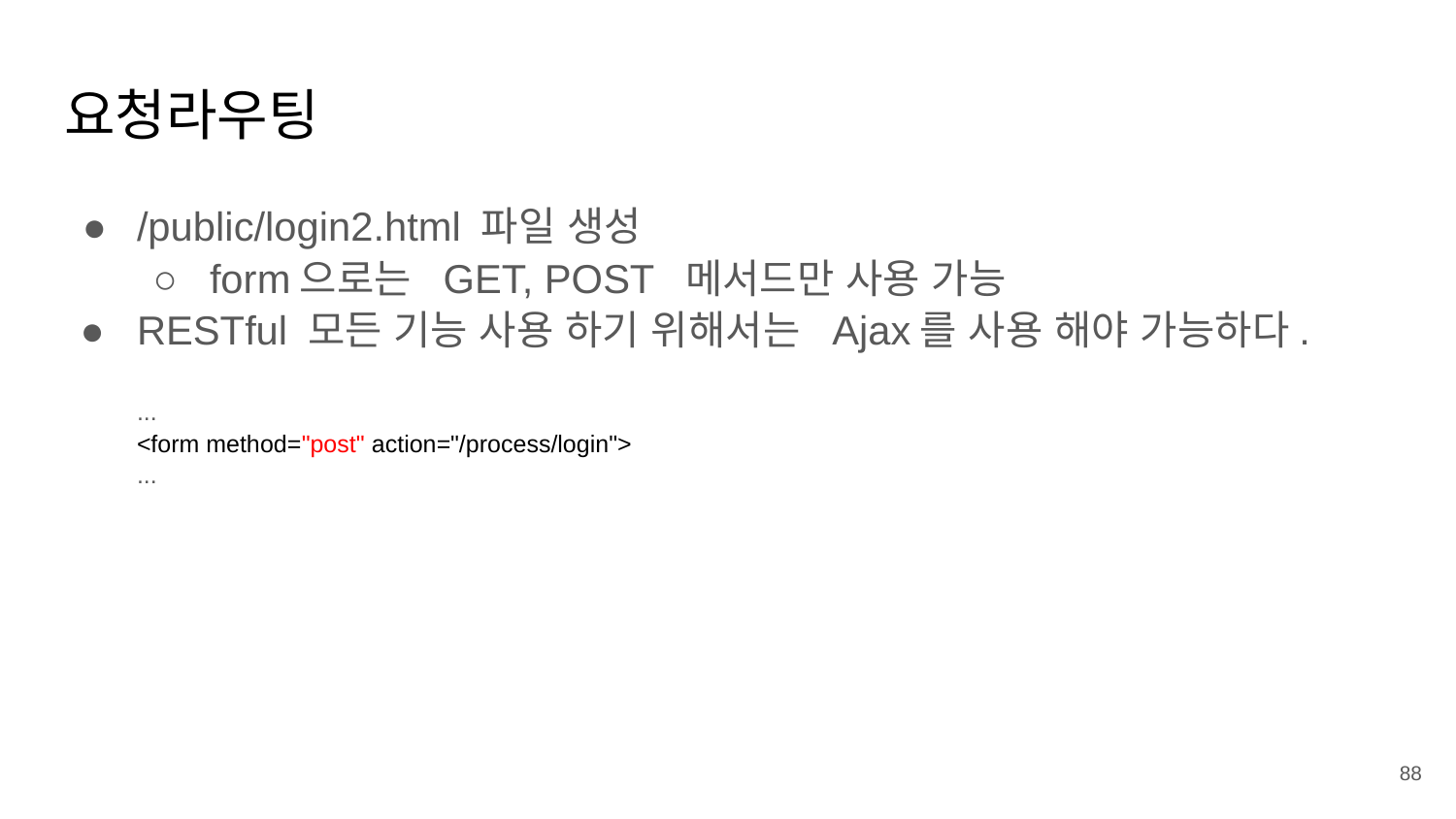

# 요청라우팅
/public/login2.html 파일 생성
form으로는  GET, POST  메서드만 사용 가능
RESTful 모든 기능 사용 하기 위해서는  Ajax를 사용 해야 가능하다.

...
<form method="post" action="/process/login">
...

88